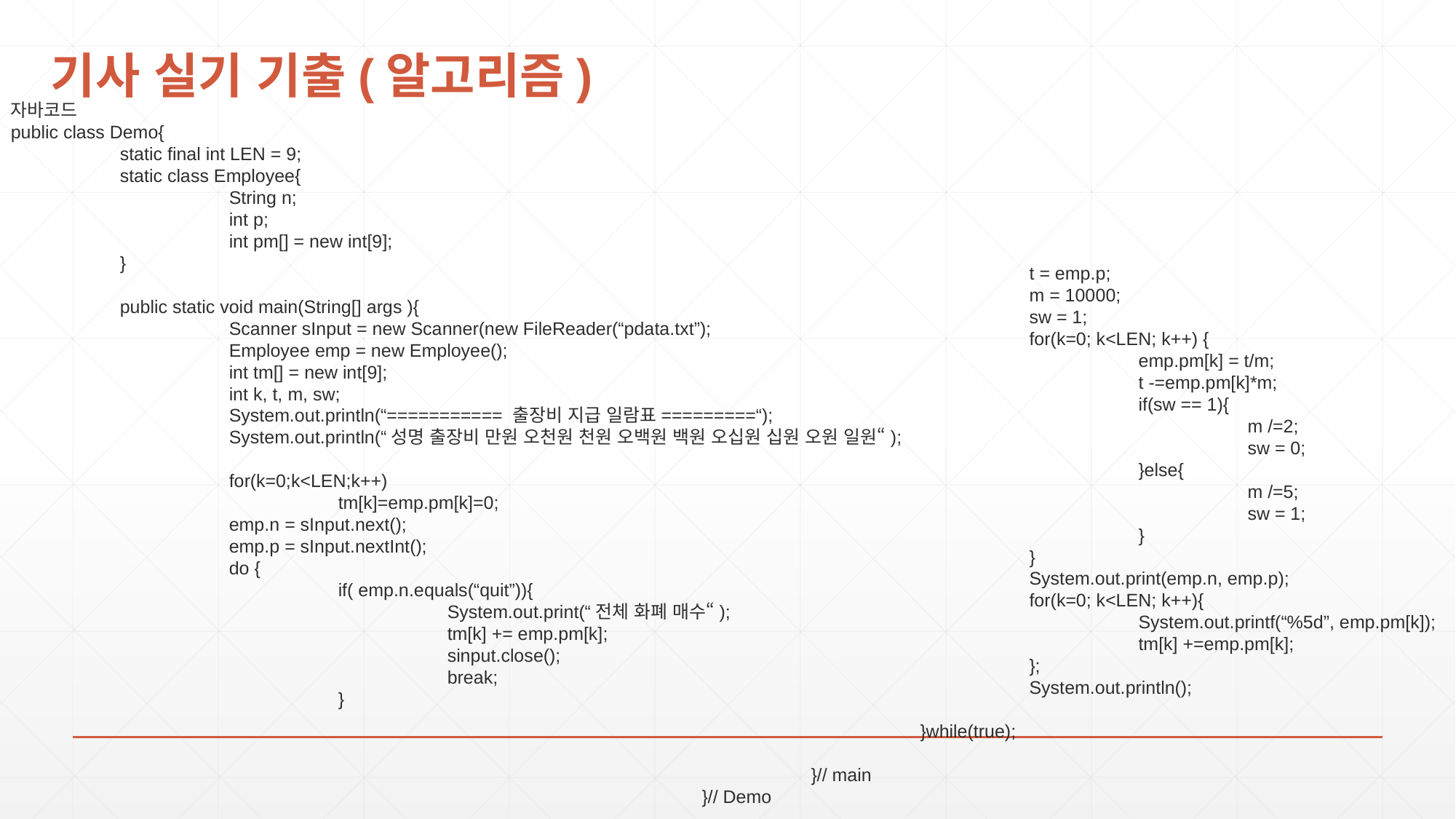

# 기사 실기 기출(알고리즘)
자바코드
public class Demo{
	static final int LEN = 9;
	static class Employee{
		String n;
		int p;
		int pm[] = new int[9];
	}

	public static void main(String[] args ){
		Scanner sInput = new Scanner(new FileReader(“pdata.txt”);
		Employee emp = new Employee();
		int tm[] = new int[9];
		int k, t, m, sw;
		System.out.println(“=========== 출장비 지급 일람표=========“);
		System.out.println(“성명 출장비 만원 오천원 천원 오백원 백원 오십원 십원 오원 일원“);

		for(k=0;k<LEN;k++)
			tm[k]=emp.pm[k]=0;
		emp.n = sInput.next();
		emp.p = sInput.nextInt();
		do {
			if( emp.n.equals(“quit”)){
				System.out.print(“전체 화폐 매수“);
				tm[k] += emp.pm[k];
				sinput.close();
				break;
			}

			t = emp.p;
			m = 10000;
			sw = 1;
			for(k=0; k<LEN; k++) {
				emp.pm[k] = t/m;
				t -=emp.pm[k]*m;
			if(sw == 1){
				m /=2;
				sw = 0;
			}else{
				m /=5;
				sw = 1;
			}
		}
		System.out.print(emp.n, emp.p);
		for(k=0; k<LEN; k++){
			System.out.printf(“%5d”, emp.pm[k]);
			tm[k] +=emp.pm[k];
		};
		System.out.println();

		}while(true);

	}// main
}// Demo